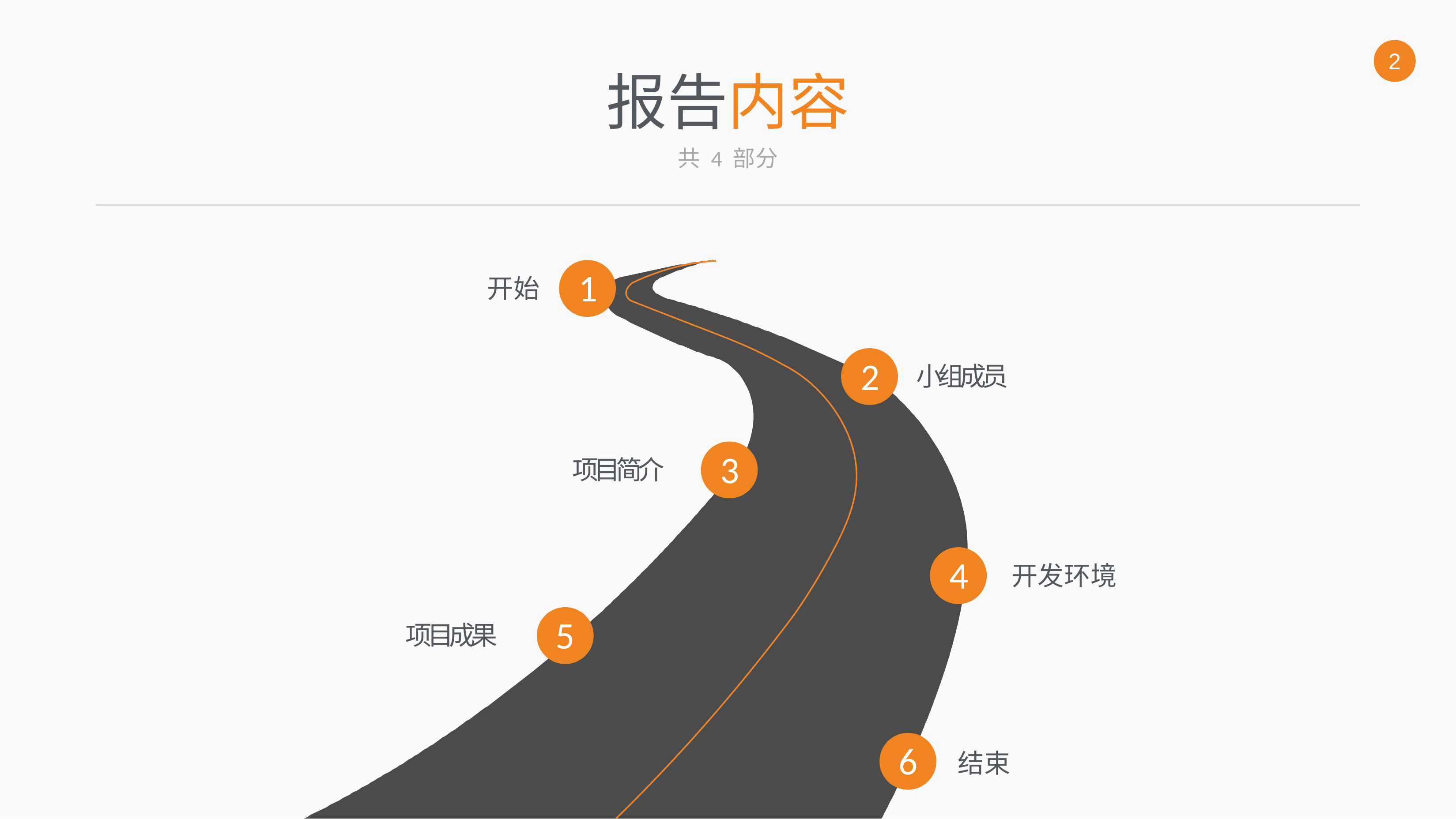

2
# 报告内容
共 4 部分

1
开始

2
⼩ 组 成 员

3
项 目 简 介

4
开发环境

5
项 ⽬ 成 果

6
结束